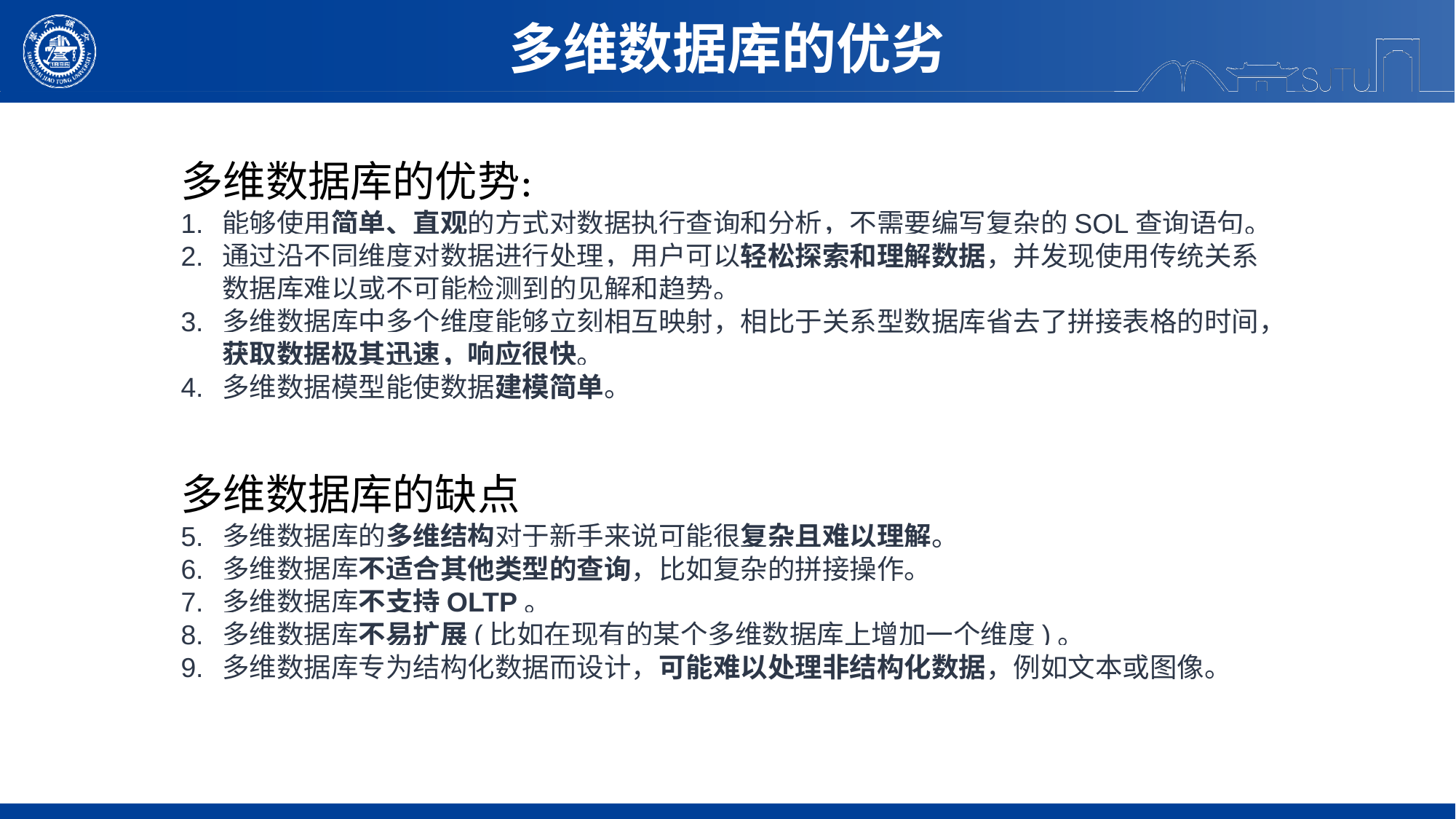

多维数据库的优劣
多维数据库的优势：
能够使用简单、直观的方式对数据执行查询和分析，不需要编写复杂的SQL查询语句。
通过沿不同维度对数据进行处理，用户可以轻松探索和理解数据，并发现使用传统关系数据库难以或不可能检测到的见解和趋势。
多维数据库中多个维度能够立刻相互映射，相比于关系型数据库省去了拼接表格的时间，获取数据极其迅速，响应很快。
多维数据模型能使数据建模简单。

多维数据库的缺点
多维数据库的多维结构对于新手来说可能很复杂且难以理解。
多维数据库不适合其他类型的查询，比如复杂的拼接操作。
多维数据库不支持OLTP。
多维数据库不易扩展(比如在现有的某个多维数据库上增加一个维度)。
多维数据库专为结构化数据而设计，可能难以处理非结构化数据，例如文本或图像。